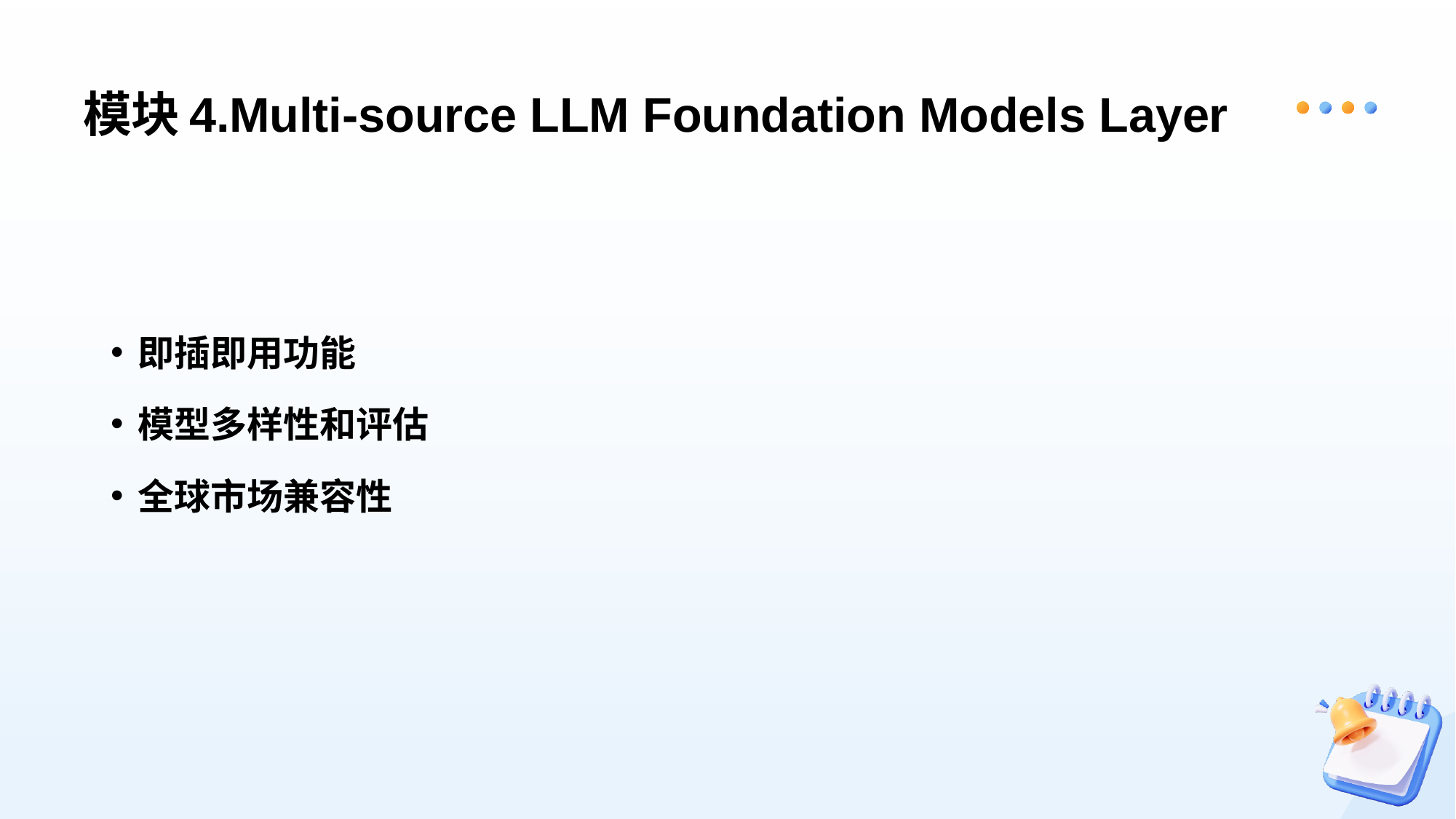

# 模块4.Multi-source LLM Foundation Models Layer
即插即用功能
模型多样性和评估
全球市场兼容性